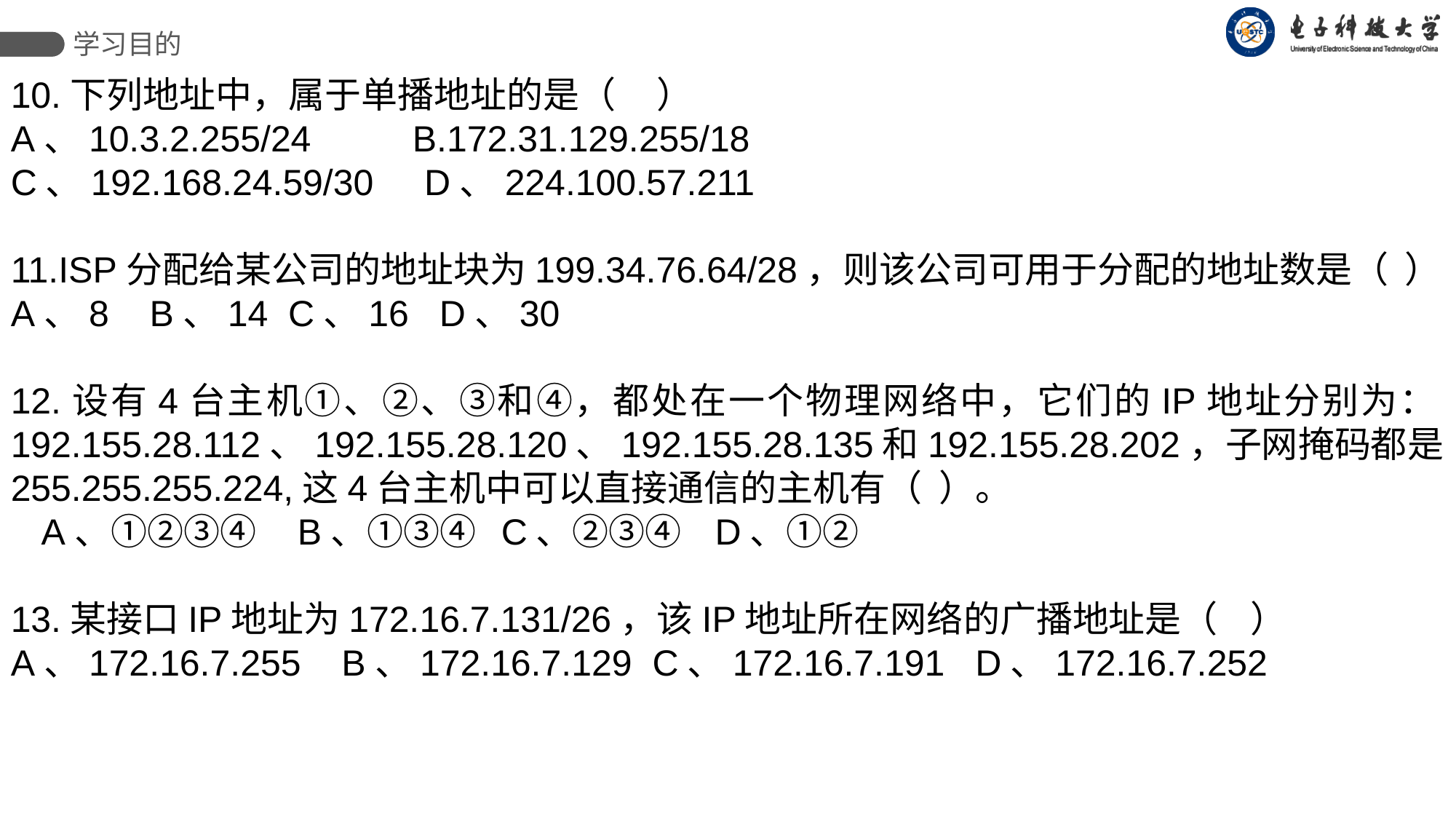

学习目的
10.下列地址中，属于单播地址的是（     ）
A、10.3.2.255/24          B.172.31.129.255/18
C、192.168.24.59/30     D、224.100.57.211

11.ISP分配给某公司的地址块为199.34.76.64/28，则该公司可用于分配的地址数是（  ）
A、8    B、14  C、16   D、30

12.设有4台主机①、②、③和④，都处在一个物理网络中，它们的IP地址分别为：192.155.28.112、192.155.28.120、192.155.28.135和192.155.28.202，子网掩码都是255.255.255.224,这4台主机中可以直接通信的主机有（  ）。
   A、①②③④    B、①③④  C、②③④   D、①②

13.某接口IP地址为172.16.7.131/26，该IP地址所在网络的广播地址是（    ）
A、172.16.7.255    B、172.16.7.129  C、172.16.7.191   D、172.16.7.252